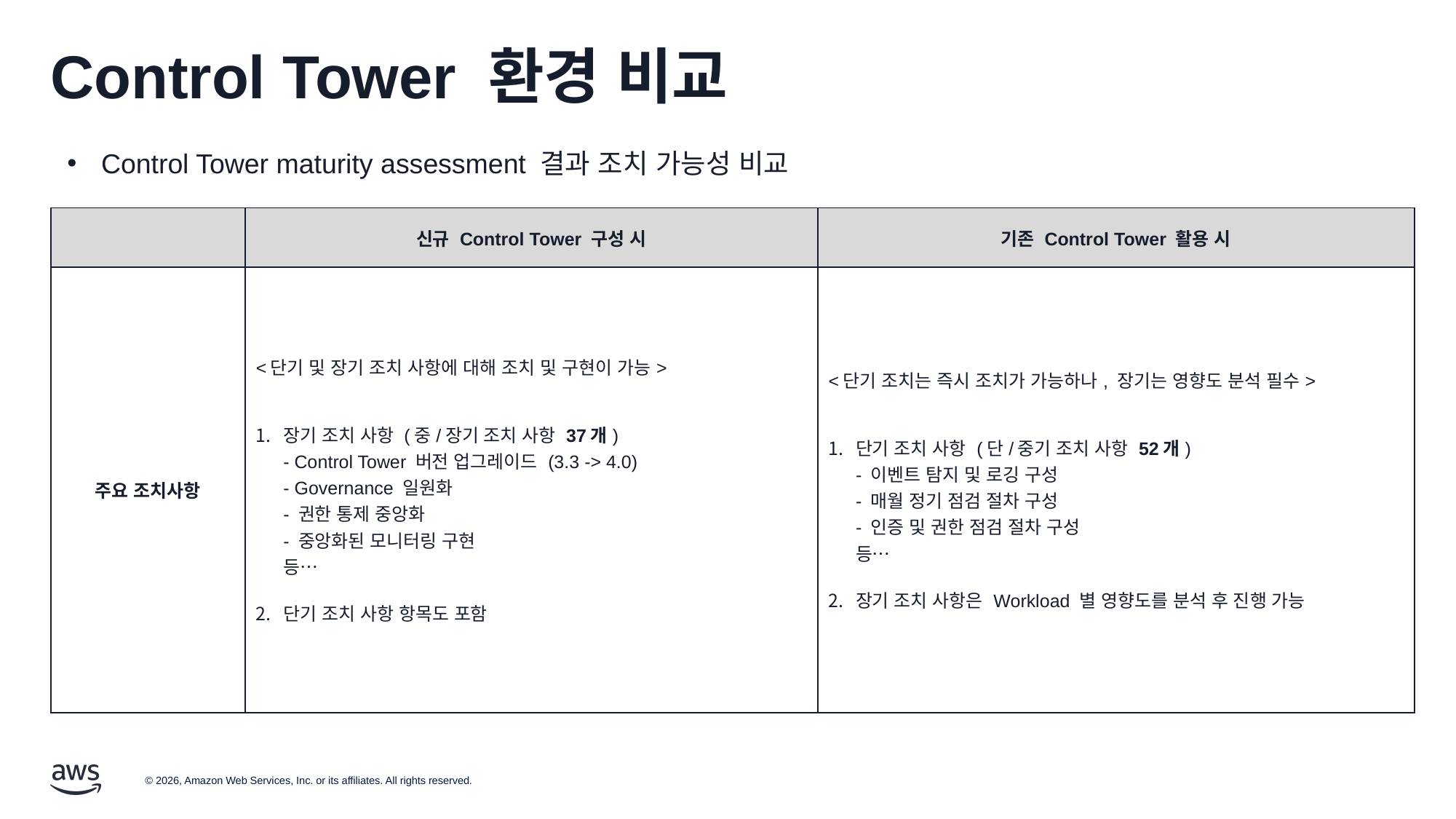

# Control Tower 환경 비교
Control Tower maturity assessment 결과 조치 가능성 비교
|  | 신규 Control Tower 구성 시 | 기존 Control Tower 활용 시 |
| --- | --- | --- |
| 주요 조치사항 | <단기 및 장기 조치 사항에 대해 조치 및 구현이 가능> 장기 조치 사항 (중/장기 조치 사항 37개) - Control Tower 버전 업그레이드 (3.3 -> 4.0) - Governance 일원화 - 권한 통제 중앙화 - 중앙화된 모니터링 구현 등… 단기 조치 사항 항목도 포함 | <단기 조치는 즉시 조치가 가능하나, 장기는 영향도 분석 필수> 단기 조치 사항 (단/중기 조치 사항 52개) - 이벤트 탐지 및 로깅 구성 - 매월 정기 점검 절차 구성 - 인증 및 권한 점검 절차 구성 등… 장기 조치 사항은 Workload 별 영향도를 분석 후 진행 가능 |